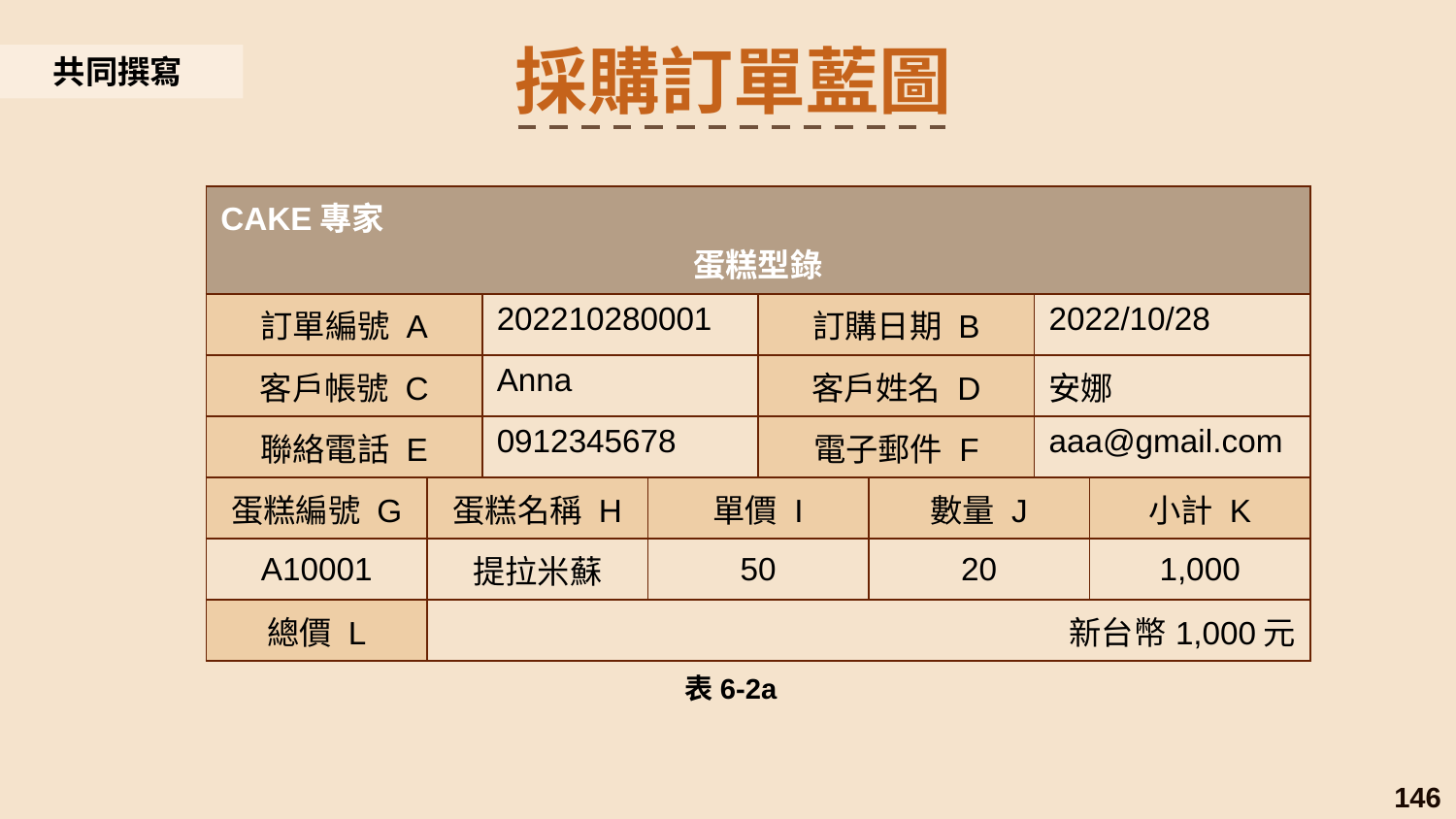

採購訂單藍圖

共同撰寫
| CAKE專家 蛋糕型錄 |  |  |  |  |  |  |  |
| --- | --- | --- | --- | --- | --- | --- | --- |
| 訂單編號 A |  | 202210280001 |  | 訂購日期 B |  | 2022/10/28 |  |
| 客戶帳號 C |  | Anna |  | 客戶姓名 D |  | 安娜 |  |
| 聯絡電話 E |  | 0912345678 |  | 電子郵件 F |  | aaa@gmail.com |  |
| 蛋糕編號 G | 蛋糕名稱 H |  | 單價 I |  | 數量 J |  | 小計 K |
| A10001 | 提拉米蘇 |  | 50 |  | 20 |  | 1,000 |
| 總價 L | 新台幣1,000元 | 新台幣1,000元 |  |  |  |  |  |
表6-2a
146